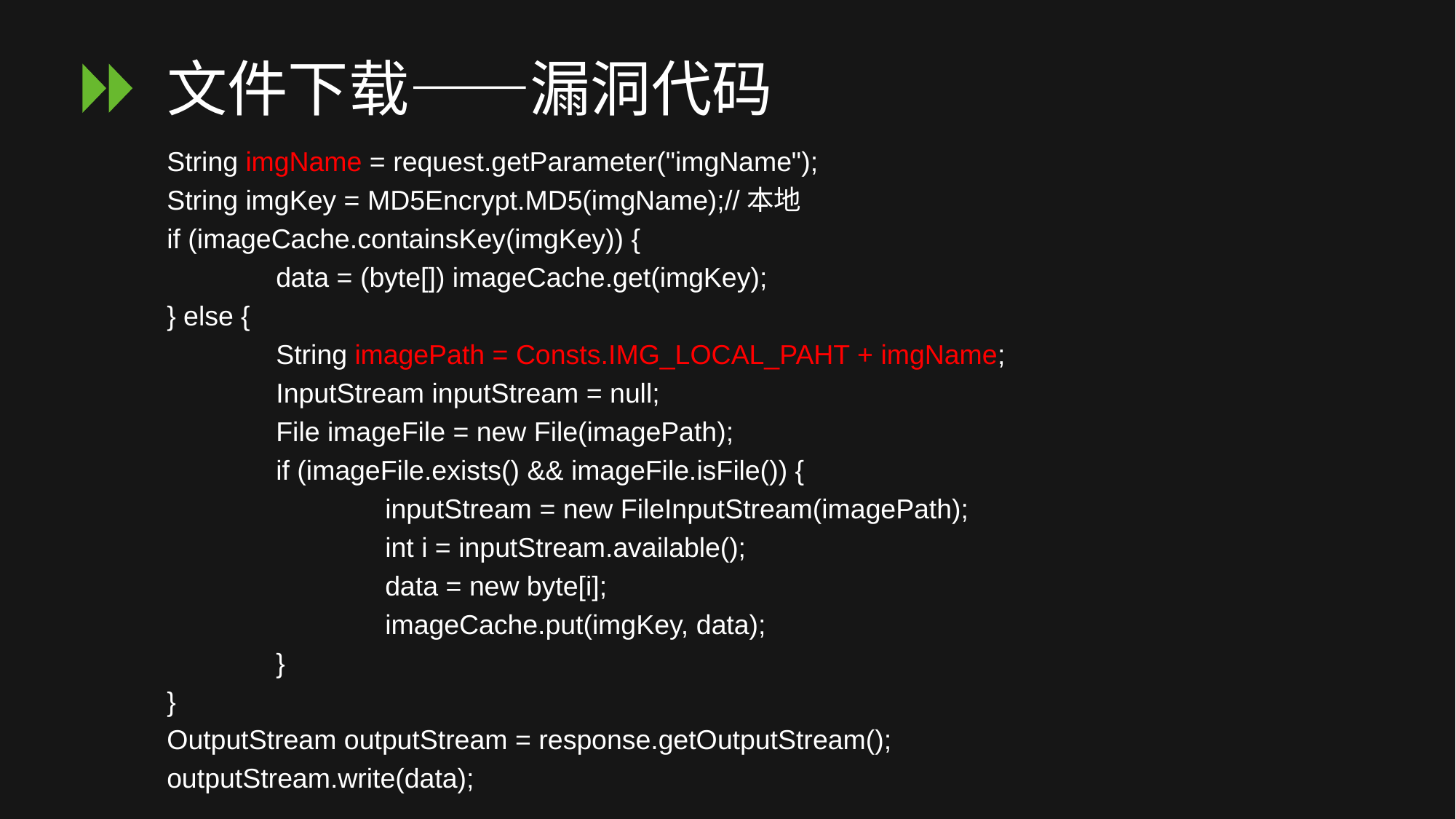

# 文件下载——漏洞代码
String imgName = request.getParameter("imgName");
String imgKey = MD5Encrypt.MD5(imgName);//本地
if (imageCache.containsKey(imgKey)) {
	data = (byte[]) imageCache.get(imgKey);
} else {
	String imagePath = Consts.IMG_LOCAL_PAHT + imgName;
	InputStream inputStream = null;
	File imageFile = new File(imagePath);
	if (imageFile.exists() && imageFile.isFile()) {
		inputStream = new FileInputStream(imagePath);
		int i = inputStream.available();
		data = new byte[i];
		imageCache.put(imgKey, data);
	}
}
OutputStream outputStream = response.getOutputStream();
outputStream.write(data);